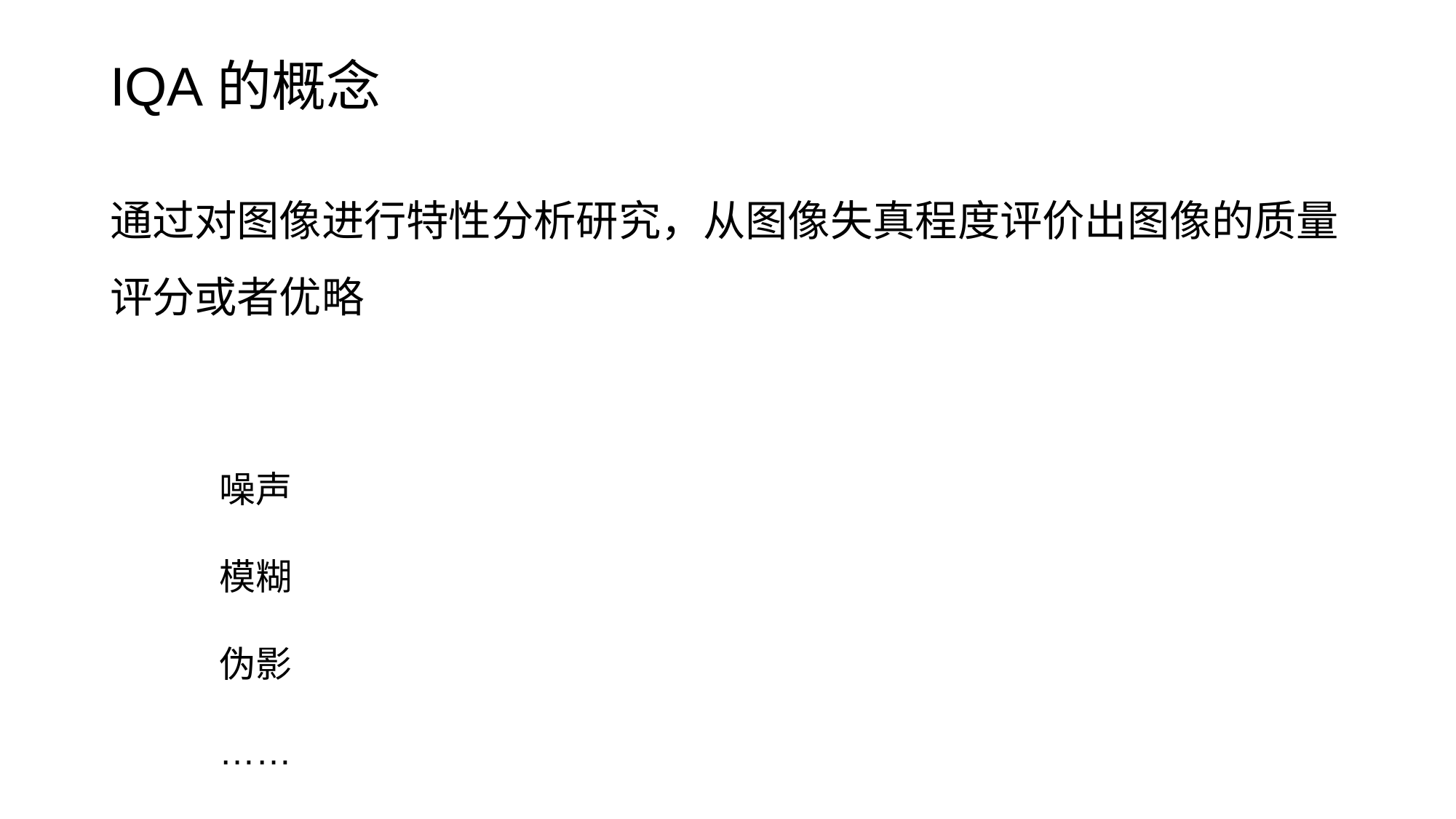

IQA的概念

通过对图像进行特性分析研究，从图像失真程度评价出图像的质量评分或者优略

噪声
模糊
伪影
……